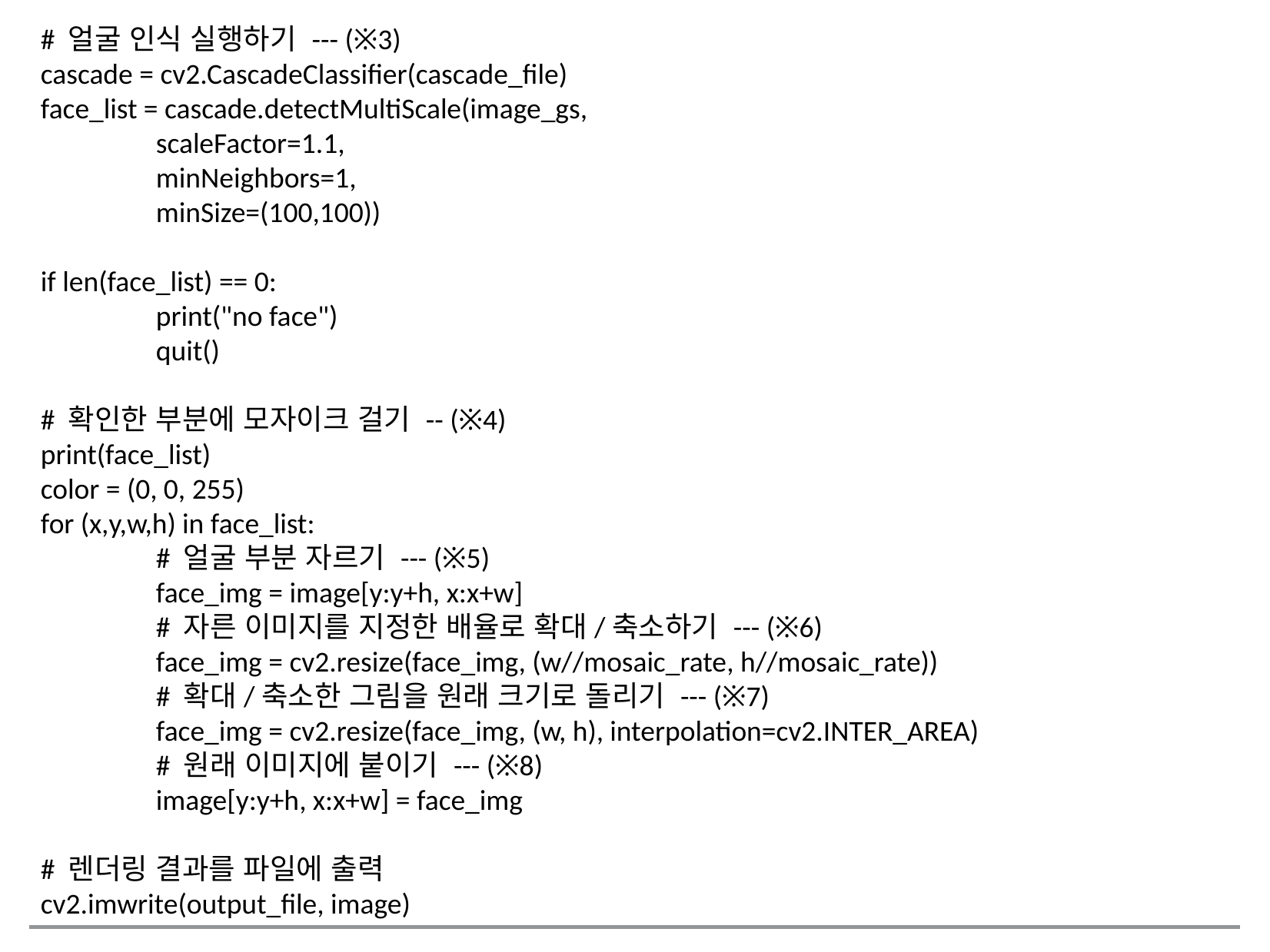

# 얼굴 인식 실행하기 --- (※3)
cascade = cv2.CascadeClassifier(cascade_file)
face_list = cascade.detectMultiScale(image_gs,
	scaleFactor=1.1,
	minNeighbors=1,
	minSize=(100,100))

if len(face_list) == 0:
	print("no face")
	quit()

# 확인한 부분에 모자이크 걸기 -- (※4)
print(face_list)
color = (0, 0, 255)
for (x,y,w,h) in face_list:
	# 얼굴 부분 자르기 --- (※5)
	face_img = image[y:y+h, x:x+w]
	# 자른 이미지를 지정한 배율로 확대/축소하기 --- (※6)
	face_img = cv2.resize(face_img, (w//mosaic_rate, h//mosaic_rate))
	# 확대/축소한 그림을 원래 크기로 돌리기 --- (※7)
	face_img = cv2.resize(face_img, (w, h), interpolation=cv2.INTER_AREA)
	# 원래 이미지에 붙이기 --- (※8)
	image[y:y+h, x:x+w] = face_img

# 렌더링 결과를 파일에 출력
cv2.imwrite(output_file, image)